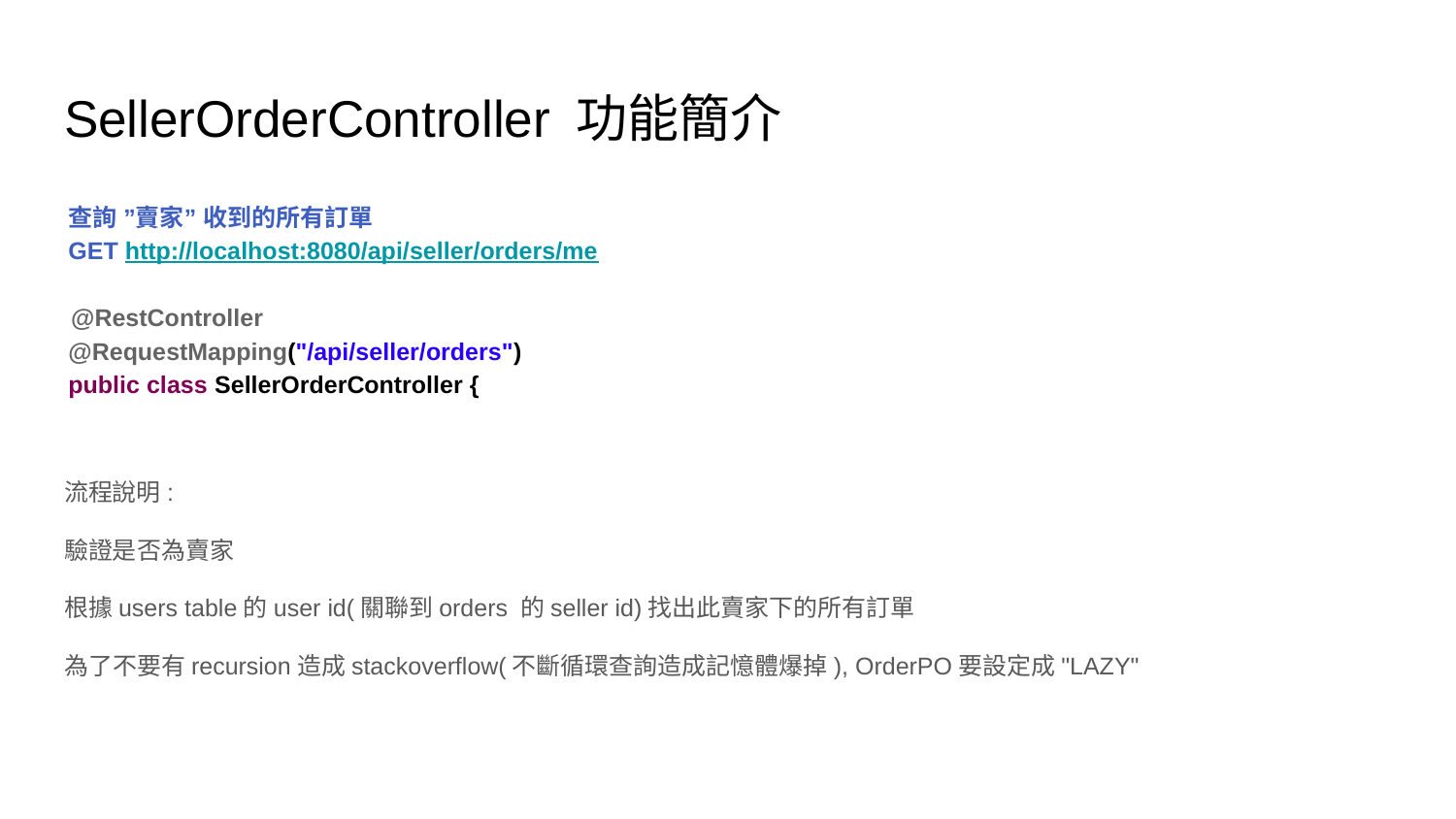

# SellerOrderController 功能簡介
查詢 ”賣家” 收到的所有訂單
GET http://localhost:8080/api/seller/orders/me

 @RestController
@RequestMapping("/api/seller/orders")
public class SellerOrderController {

流程說明:
驗證是否為賣家
根據users table的user id(關聯到orders 的seller id)找出此賣家下的所有訂單
為了不要有recursion造成stackoverflow(不斷循環查詢造成記憶體爆掉), OrderPO要設定成"LAZY"